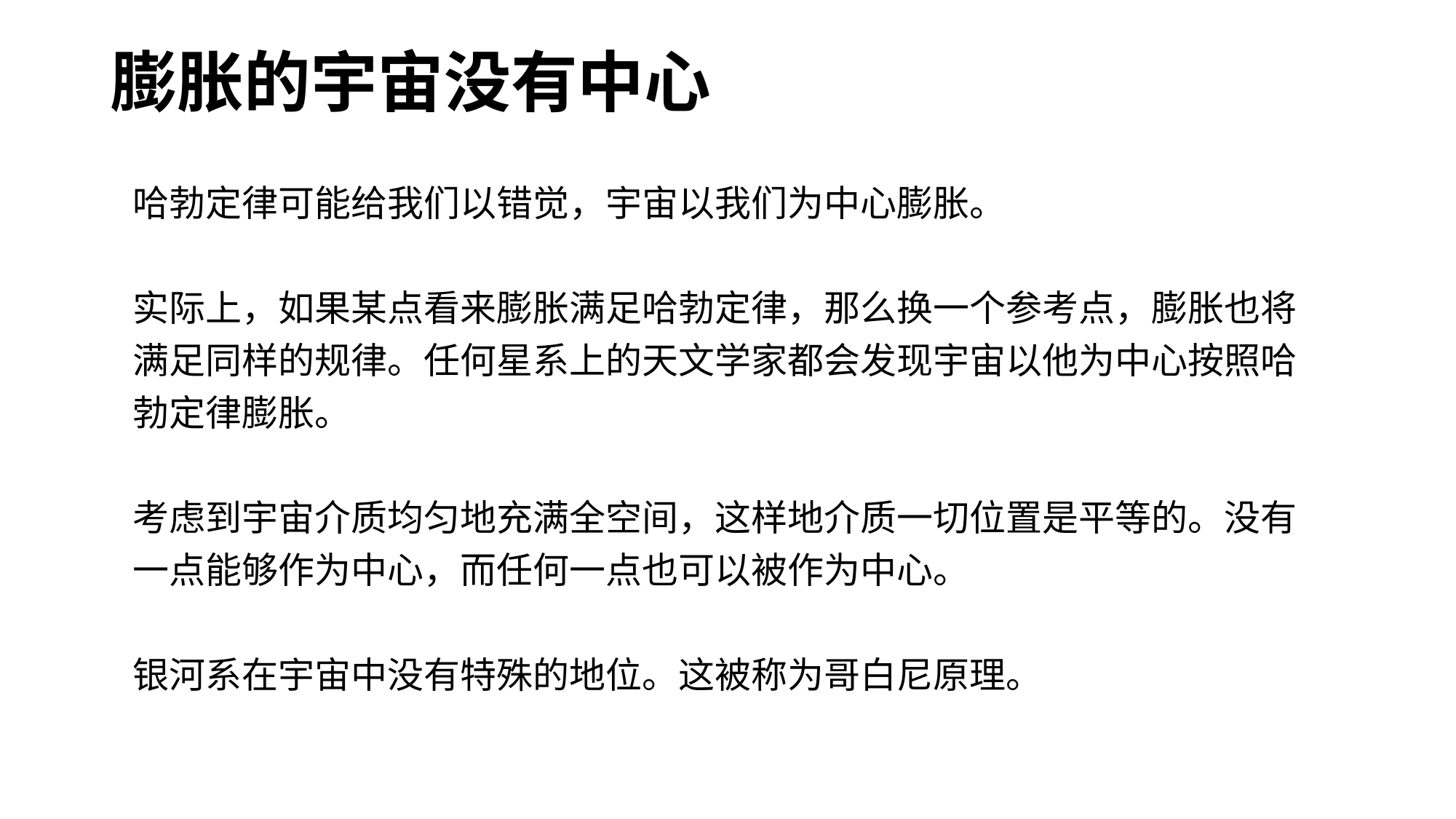

膨胀的宇宙没有中心

哈勃定律可能给我们以错觉，宇宙以我们为中心膨胀。

实际上，如果某点看来膨胀满足哈勃定律，那么换一个参考点，膨胀也将满足同样的规律。任何星系上的天文学家都会发现宇宙以他为中心按照哈勃定律膨胀。

考虑到宇宙介质均匀地充满全空间，这样地介质一切位置是平等的。没有一点能够作为中心，而任何一点也可以被作为中心。

银河系在宇宙中没有特殊的地位。这被称为哥白尼原理。